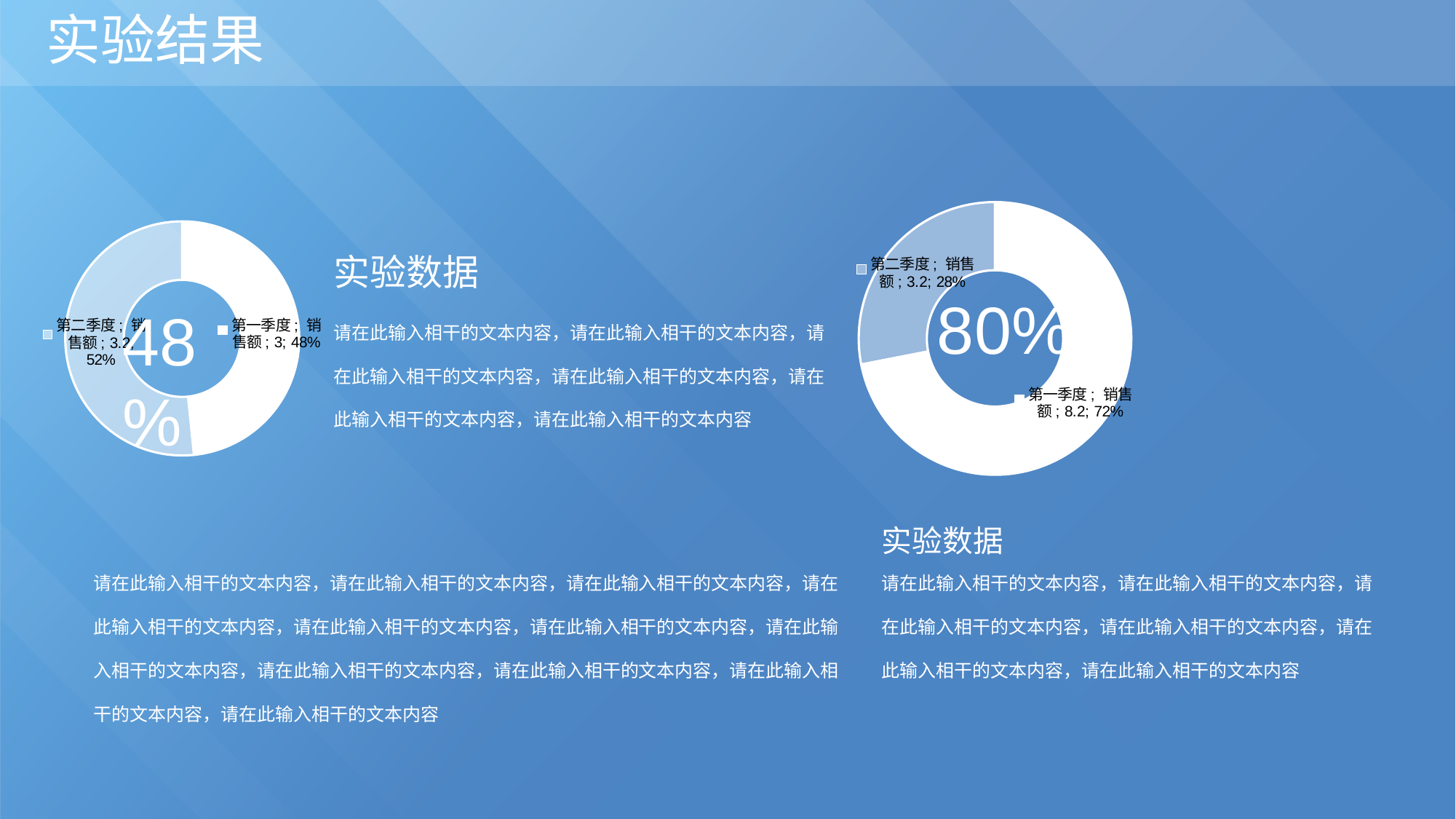

实验结果

### Chart

| Category | 销售额 |
|---|---|
| 第一季度 | 8.2 |
| 第二季度 | 3.2 |

### Chart

| Category | 销售额 |
|---|---|
| 第一季度 | 3.0 |
| 第二季度 | 3.2 |
实验数据
请在此输入相干的文本内容，请在此输入相干的文本内容，请在此输入相干的文本内容，请在此输入相干的文本内容，请在此输入相干的文本内容，请在此输入相干的文本内容
48%
实验数据
请在此输入相干的文本内容，请在此输入相干的文本内容，请在此输入相干的文本内容，请在此输入相干的文本内容，请在此输入相干的文本内容，请在此输入相干的文本内容
请在此输入相干的文本内容，请在此输入相干的文本内容，请在此输入相干的文本内容，请在此输入相干的文本内容，请在此输入相干的文本内容，请在此输入相干的文本内容，请在此输入相干的文本内容，请在此输入相干的文本内容，请在此输入相干的文本内容，请在此输入相干的文本内容，请在此输入相干的文本内容